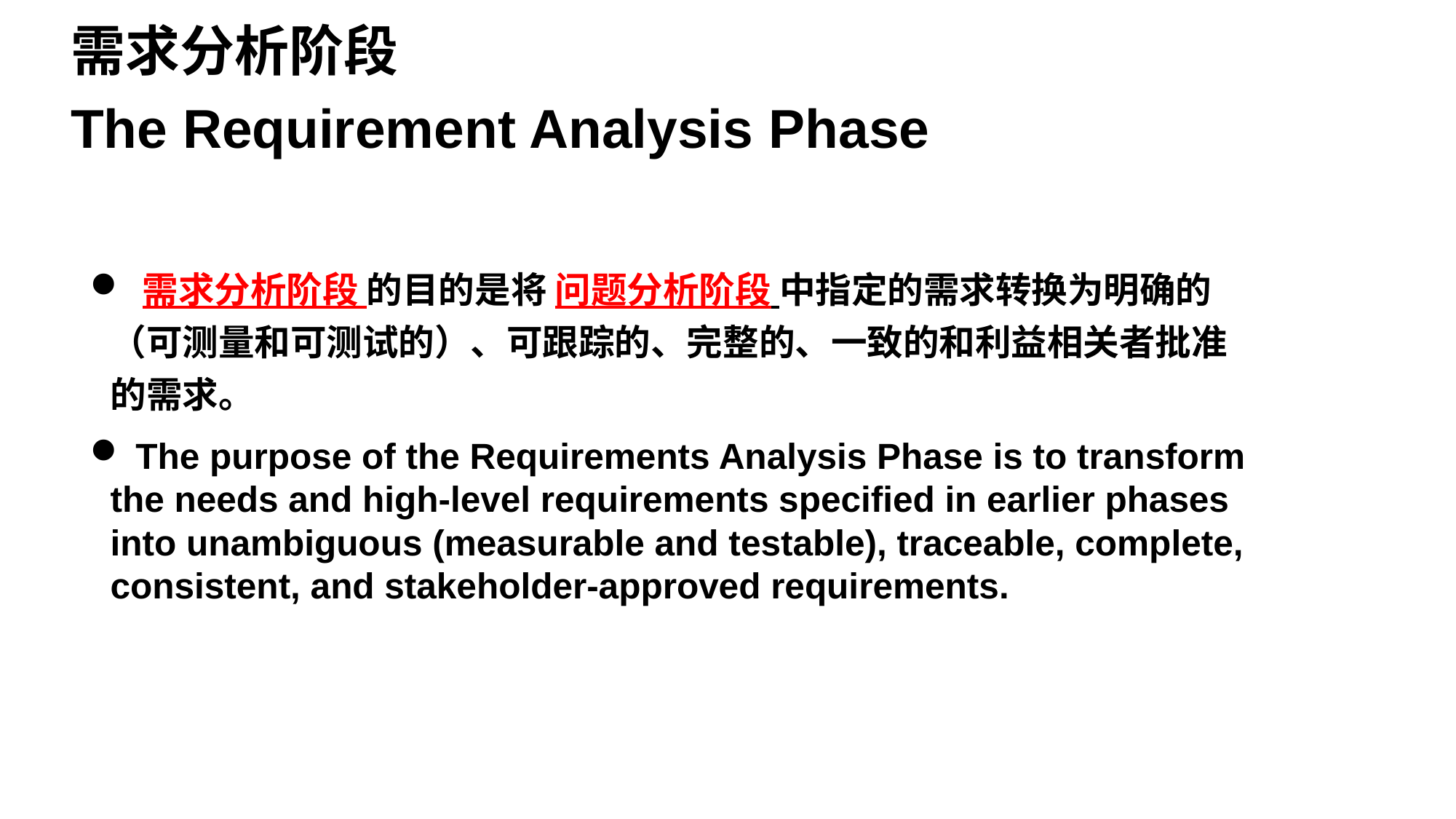

需求分析阶段
The Requirement Analysis Phase
 需求分析阶段 的目的是将 问题分析阶段 中指定的需求转换为明确的（可测量和可测试的）、可跟踪的、完整的、一致的和利益相关者批准的需求。
 The purpose of the Requirements Analysis Phase is to transform the needs and high-level requirements specified in earlier phases into unambiguous (measurable and testable), traceable, complete, consistent, and stakeholder-approved requirements.